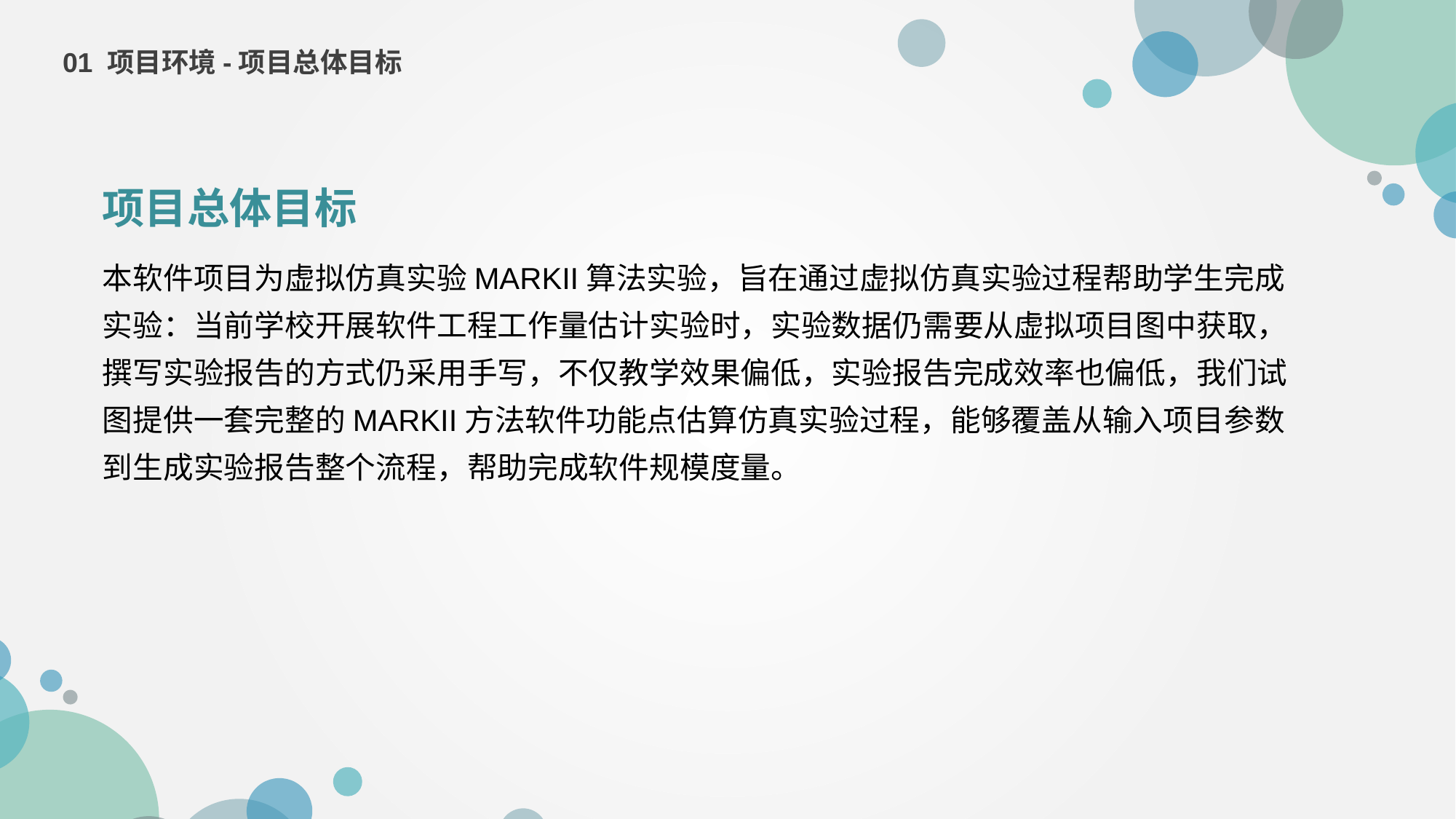

01 项目环境-项目总体目标
项目总体目标
本软件项目为虚拟仿真实验MARKII算法实验，旨在通过虚拟仿真实验过程帮助学生完成实验：当前学校开展软件工程工作量估计实验时，实验数据仍需要从虚拟项目图中获取，撰写实验报告的方式仍采用手写，不仅教学效果偏低，实验报告完成效率也偏低，我们试图提供一套完整的MARKII方法软件功能点估算仿真实验过程，能够覆盖从输入项目参数到生成实验报告整个流程，帮助完成软件规模度量。